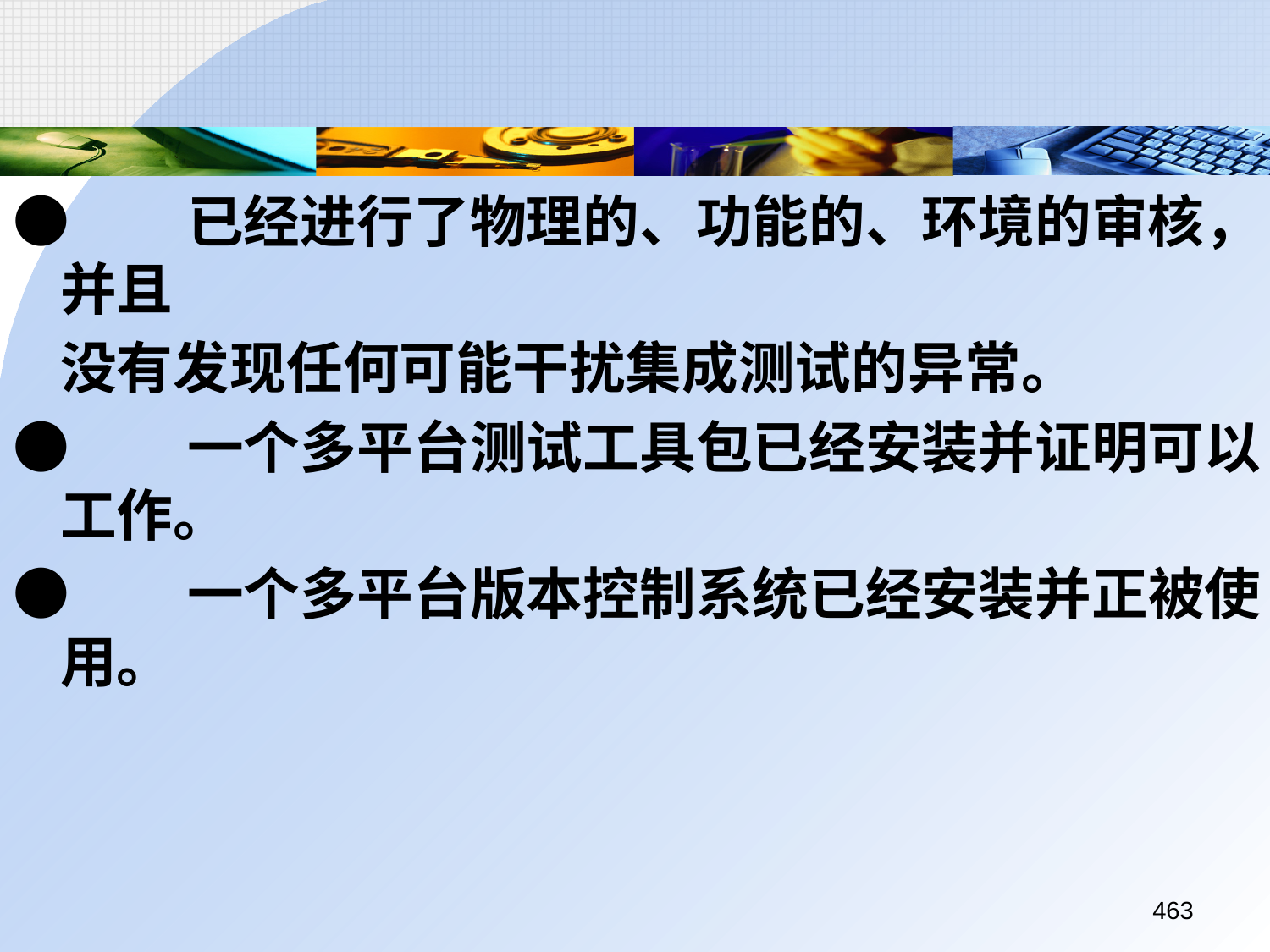

●	已经进行了物理的、功能的、环境的审核，并且
	没有发现任何可能干扰集成测试的异常。
●	一个多平台测试工具包已经安装并证明可以工作。
●	一个多平台版本控制系统已经安装并正被使用。

463